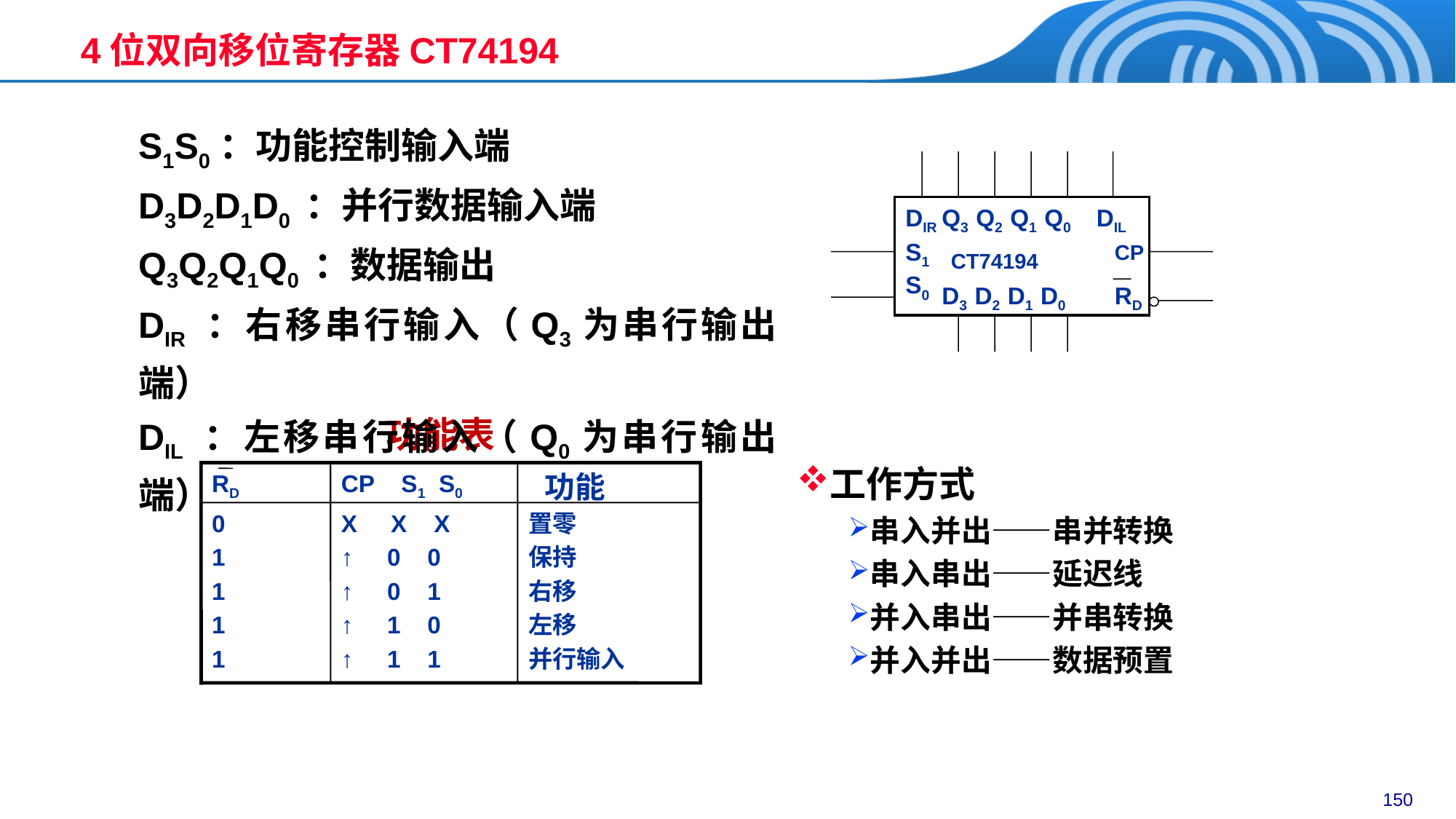

4位双向移位寄存器CT74194
S1S0：功能控制输入端
D3D2D1D0 ：并行数据输入端
Q3Q2Q1Q0 ：数据输出
DIR ：右移串行输入（Q3为串行输出端）
DIL ：左移串行输入（Q0为串行输出端）

DIR
Q3  Q2  Q1  Q0
DIL
S1
S0
CP
CT74194
D3  D2  D1  D0
RD

功能表
RD

CP    S1  S0

  功能

0
1
1
1
1

X     X    X
↑     0    0
↑     0    1
↑     1    0
↑     1    1
置零
保持
右移
左移
并行输入

工作方式
串入并出——串并转换
串入串出——延迟线
并入串出——并串转换
并入并出——数据预置